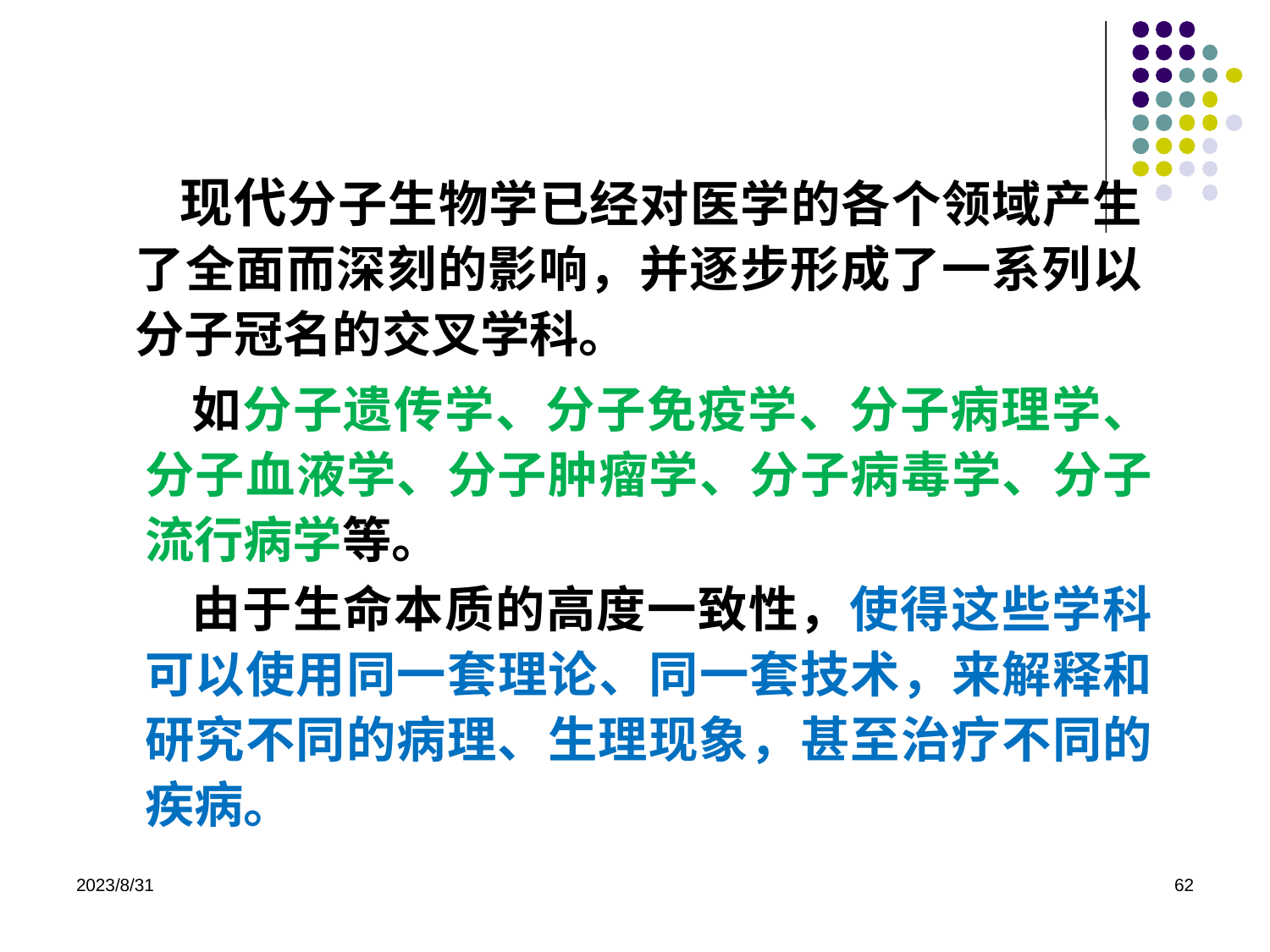

现代分子生物学已经对医学的各个领域产生了全面而深刻的影响，并逐步形成了一系列以分子冠名的交叉学科。
       如分子遗传学、分子免疫学、分子病理学、分子血液学、分子肿瘤学、分子病毒学、分子流行病学等。
       由于生命本质的高度一致性，使得这些学科可以使用同一套理论、同一套技术，来解释和研究不同的病理、生理现象，甚至治疗不同的疾病。
2023/8/31
62